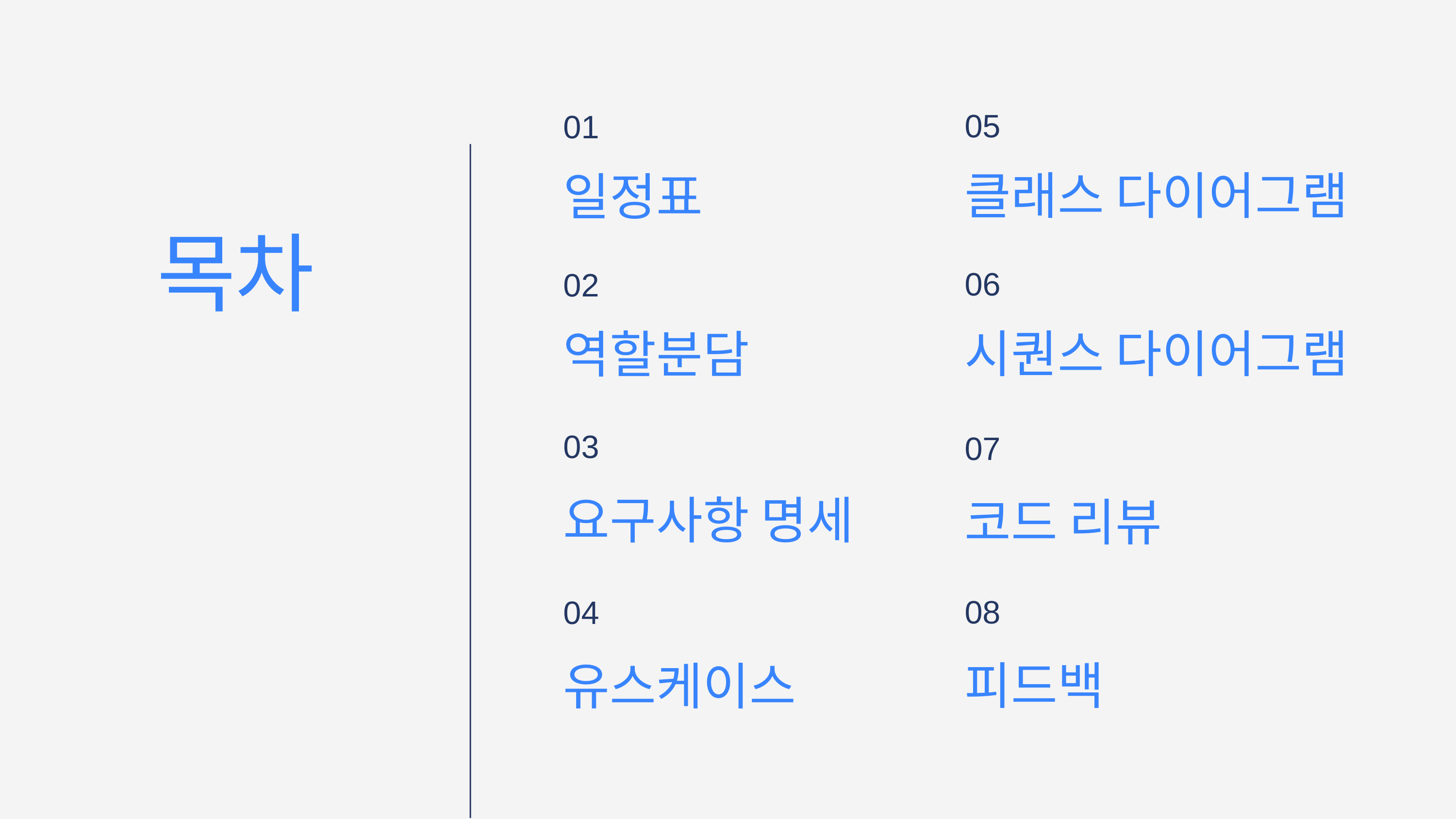

05
클래스 다이어그램
01
일정표
목차
06
시퀀스 다이어그램
02
역할분담
03
요구사항 명세
07
코드 리뷰

08
피드백
04
유스케이스